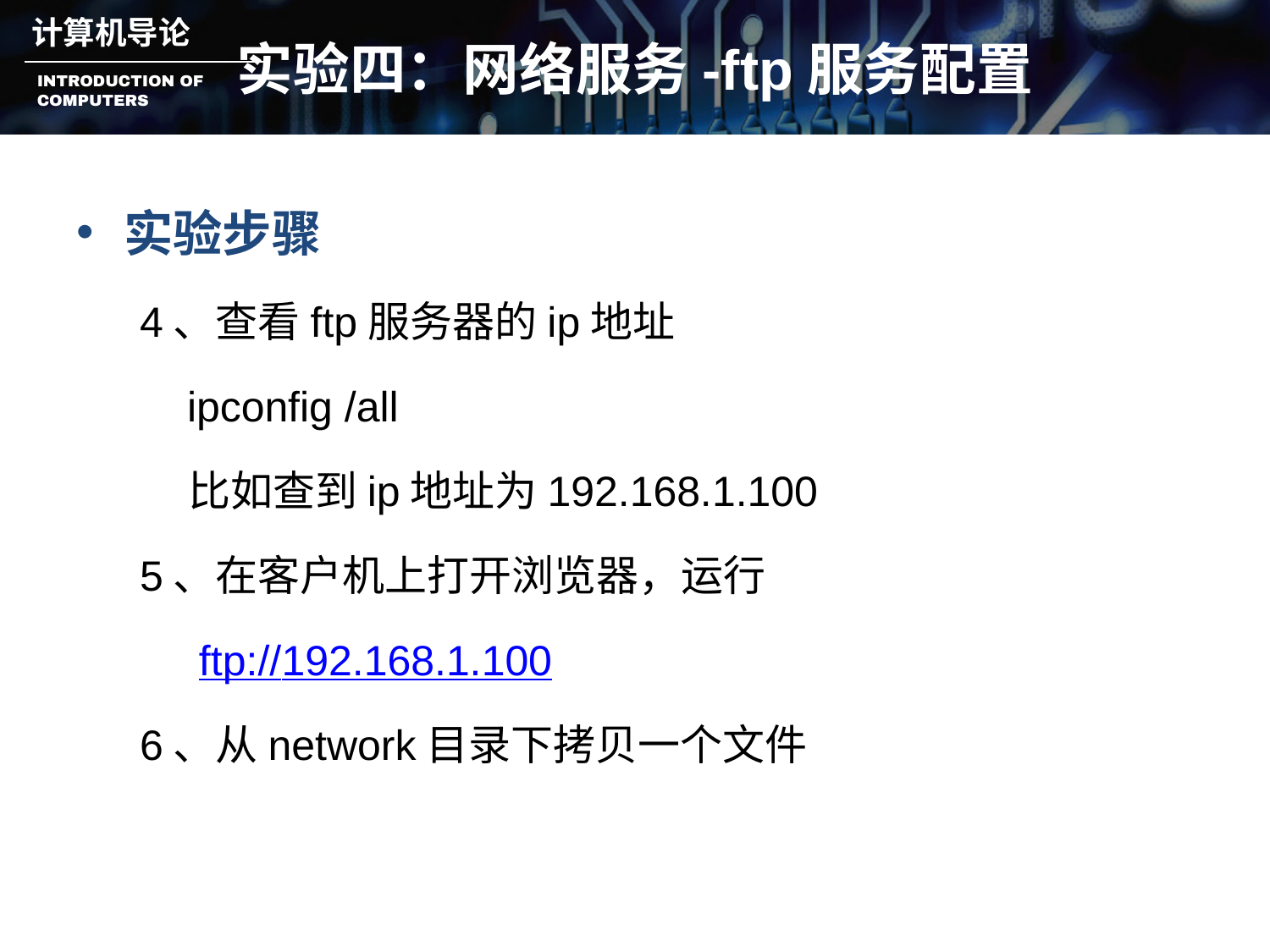

# 实验四：网络服务-ftp服务配置
实验步骤
4、查看ftp服务器的ip地址
    ipconfig /all
    比如查到ip地址为192.168.1.100
5、在客户机上打开浏览器，运行
     ftp://192.168.1.100
6、从network目录下拷贝一个文件